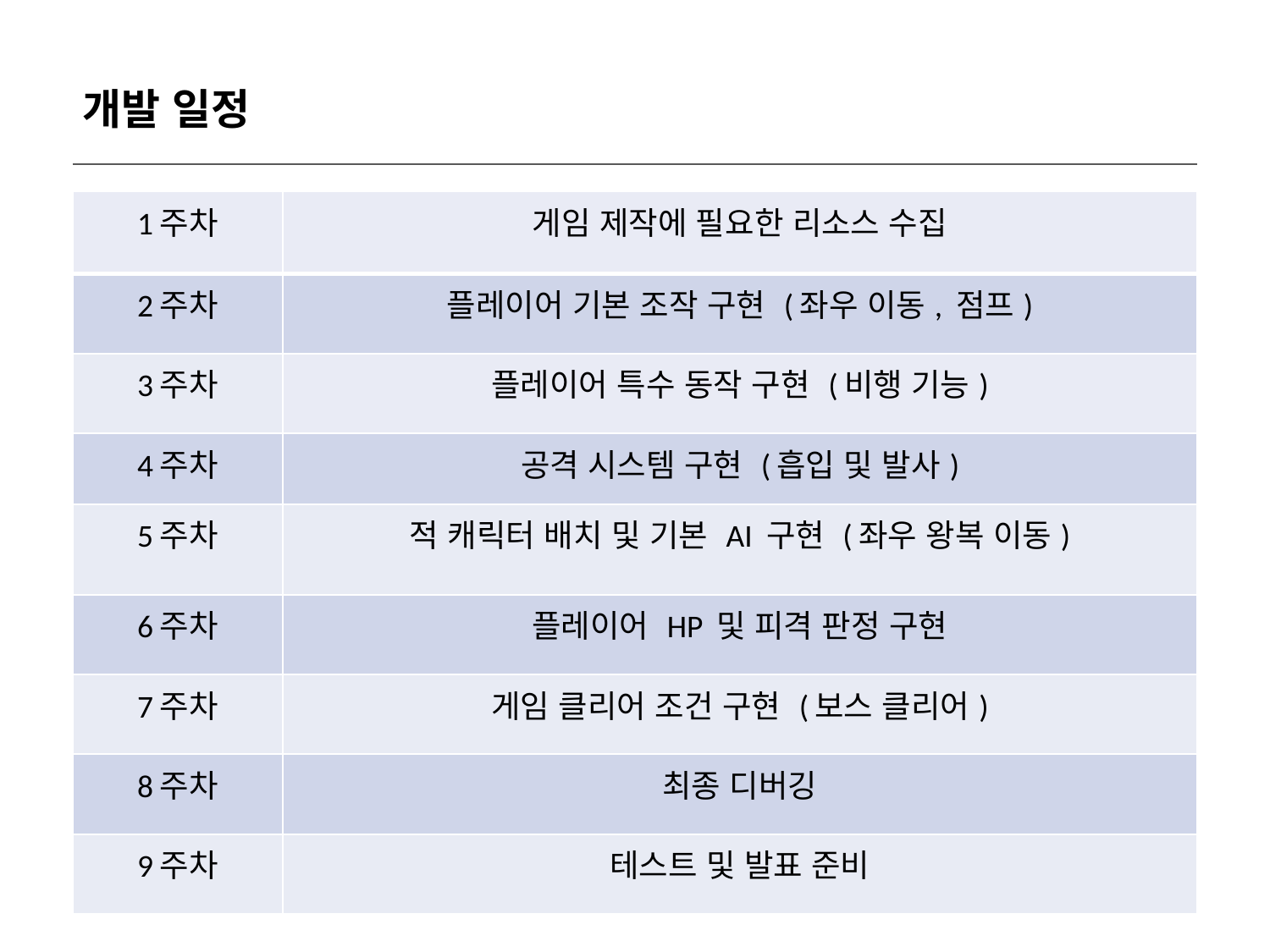

| 개발 일정 |
| --- |
| 1주차 | 게임 제작에 필요한 리소스 수집 |
| --- | --- |
| 2주차 | 플레이어 기본 조작 구현 (좌우 이동, 점프) |
| 3주차 | 플레이어 특수 동작 구현 (비행 기능) |
| 4주차 | 공격 시스템 구현 (흡입 및 발사) |
| 5주차 | 적 캐릭터 배치 및 기본 AI 구현 (좌우 왕복 이동) |
| 6주차 | 플레이어 HP 및 피격 판정 구현 |
| 7주차 | 게임 클리어 조건 구현 (보스 클리어) |
| 8주차 | 최종 디버깅 |
| 9주차 | 테스트 및 발표 준비 |